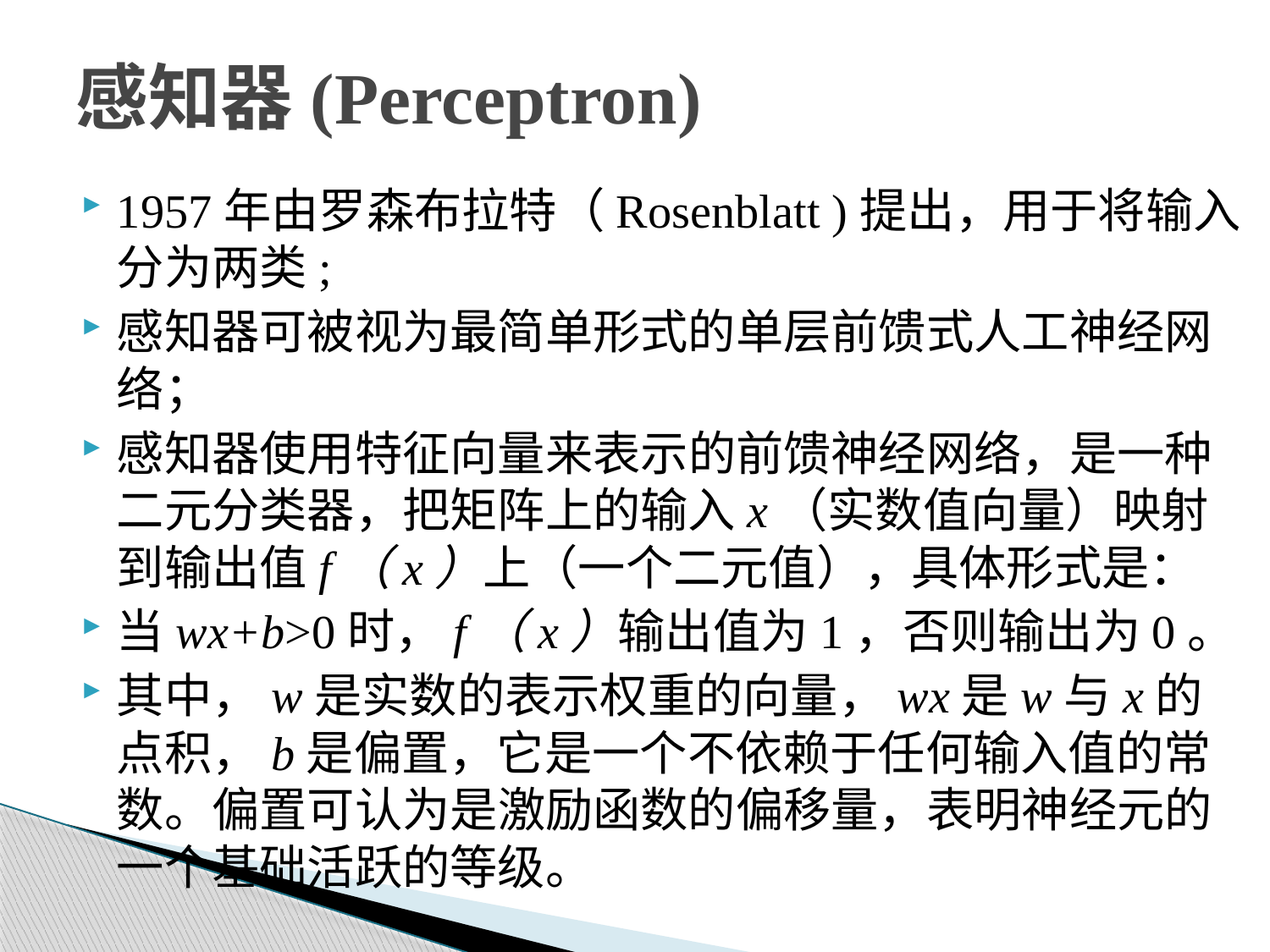

# 感知器(Perceptron)
1957年由罗森布拉特（Rosenblatt )提出，用于将输入分为两类;
感知器可被视为最简单形式的单层前馈式人工神经网络；
感知器使用特征向量来表示的前馈神经网络，是一种二元分类器，把矩阵上的输入x（实数值向量）映射到输出值f（x）上（一个二元值），具体形式是：
当wx+b>0时，f（x）输出值为1，否则输出为0。
其中，w是实数的表示权重的向量，wx是w与x的点积，b是偏置，它是一个不依赖于任何输入值的常数。偏置可认为是激励函数的偏移量，表明神经元的一个基础活跃的等级。